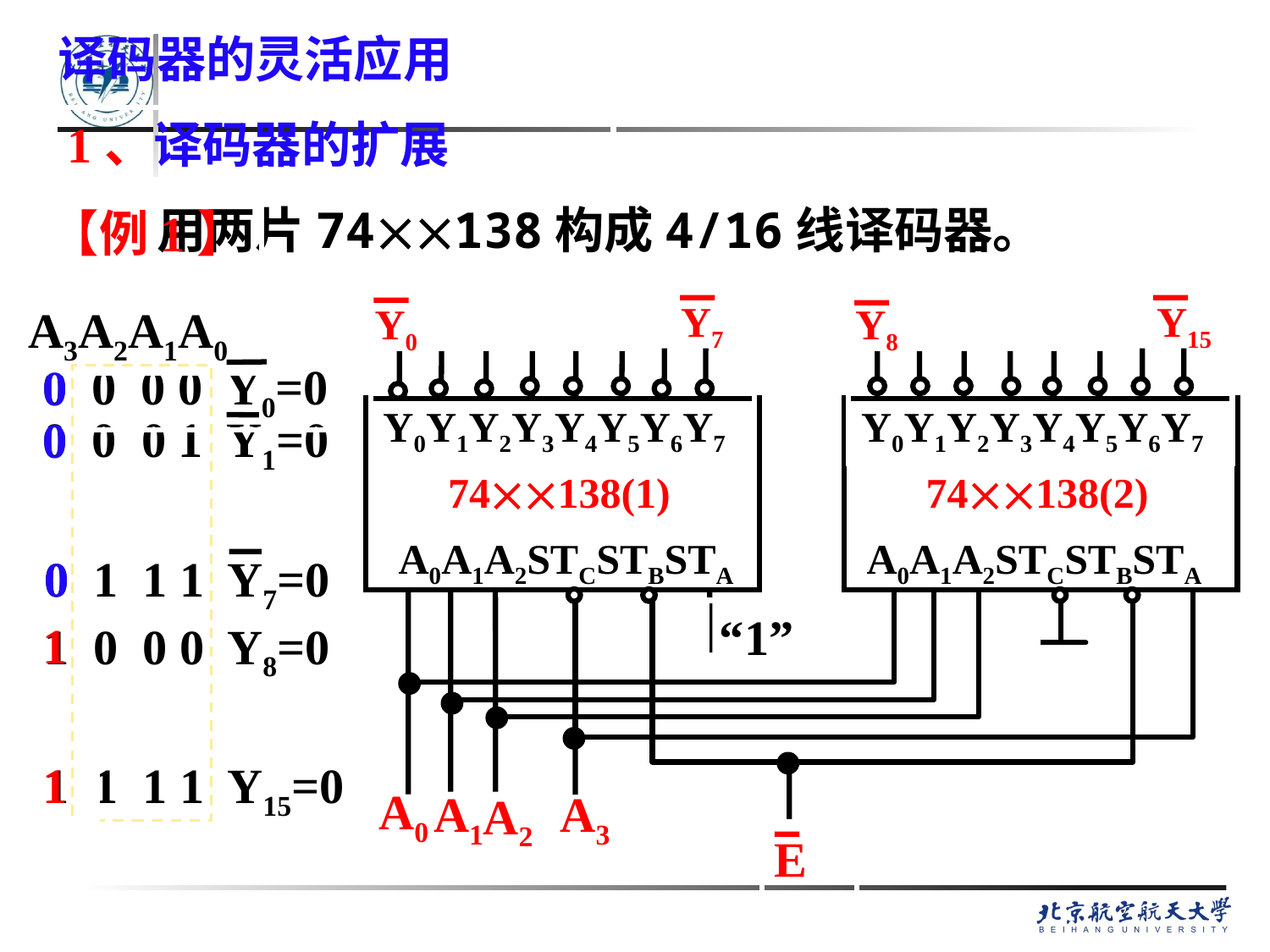

# 译码器的灵活应用
1、译码器的扩展
用两片74××138构成4/16线译码器。
【例1】
Y7
Y15
Y0
Y8

A3A2A1A0

Y0Y1Y2Y3Y4Y5Y6Y7

74××138(1)
A0A1A2STCSTBSTA

Y0Y1Y2Y3Y4Y5Y6Y7

74××138(2)
A0A1A2STCSTBSTA

0  0  0 0  Y0=0

0
0
0

0  0  0 1  Y1=0

0  1  1 1  Y7=0

E

A0

A1

A2

A3

“1”
1
1
1  0  0 0  Y8=0

1  1  1 1  Y15=0